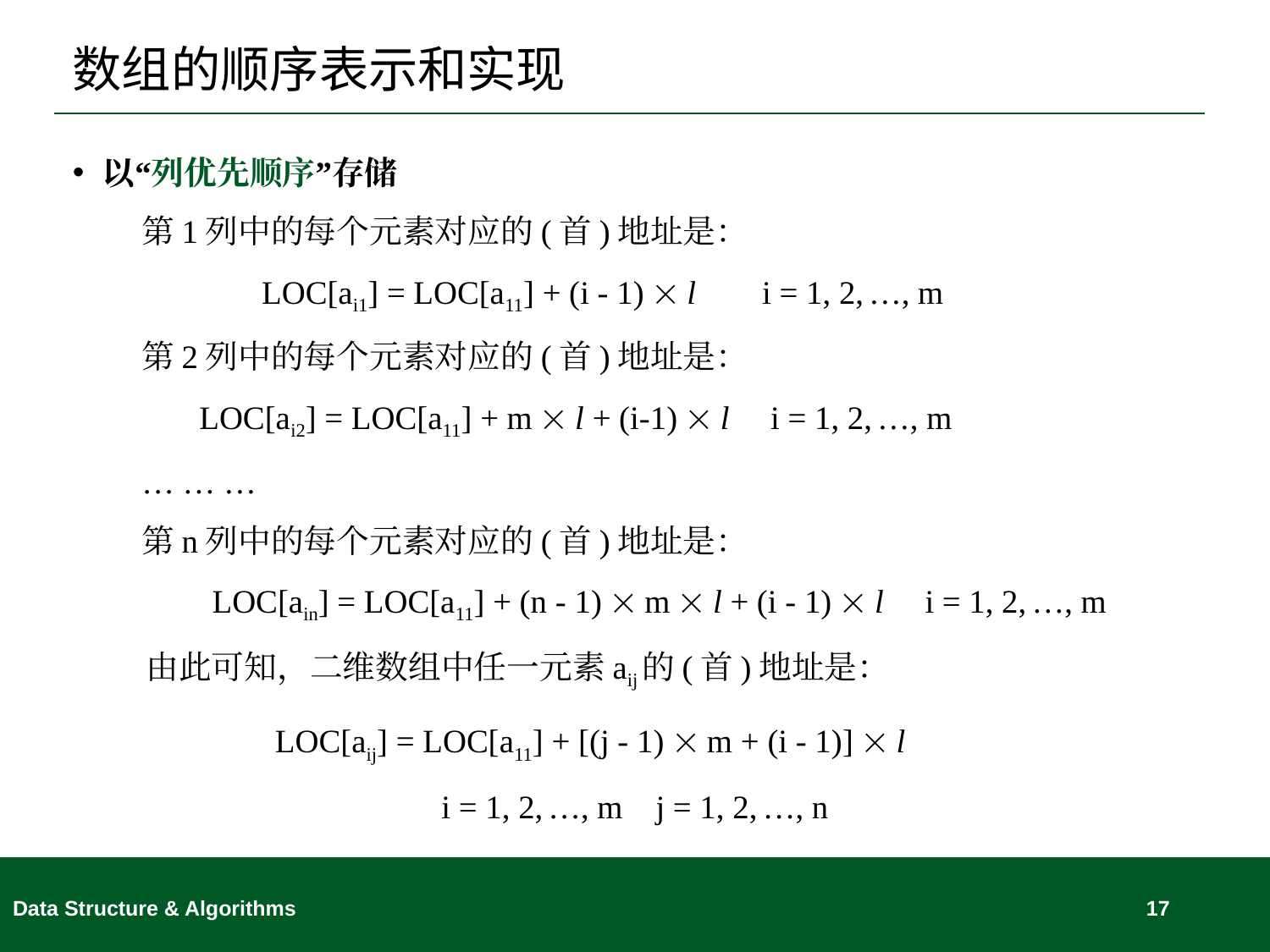

# 数组的顺序表示和实现
以“列优先顺序”存储
第1列中的每个元素对应的(首)地址是：
      LOC[ai1] = LOC[a11] + (i - 1) × l        i = 1, 2, …, m
第2列中的每个元素对应的(首)地址是：
       LOC[ai2] = LOC[a11] + m × l + (i-1) × l     i = 1, 2, …, m
… … …
第n列中的每个元素对应的(首)地址是：
LOC[ain] = LOC[a11] + (n - 1) × m × l + (i - 1) × l     i = 1, 2, …, m
        由此可知，二维数组中任一元素aij的(首)地址是：
LOC[aij] = LOC[a11] + [(j - 1) × m + (i - 1)] × l
i = 1, 2, …, m    j = 1, 2, …, n
Data Structure & Algorithms
17